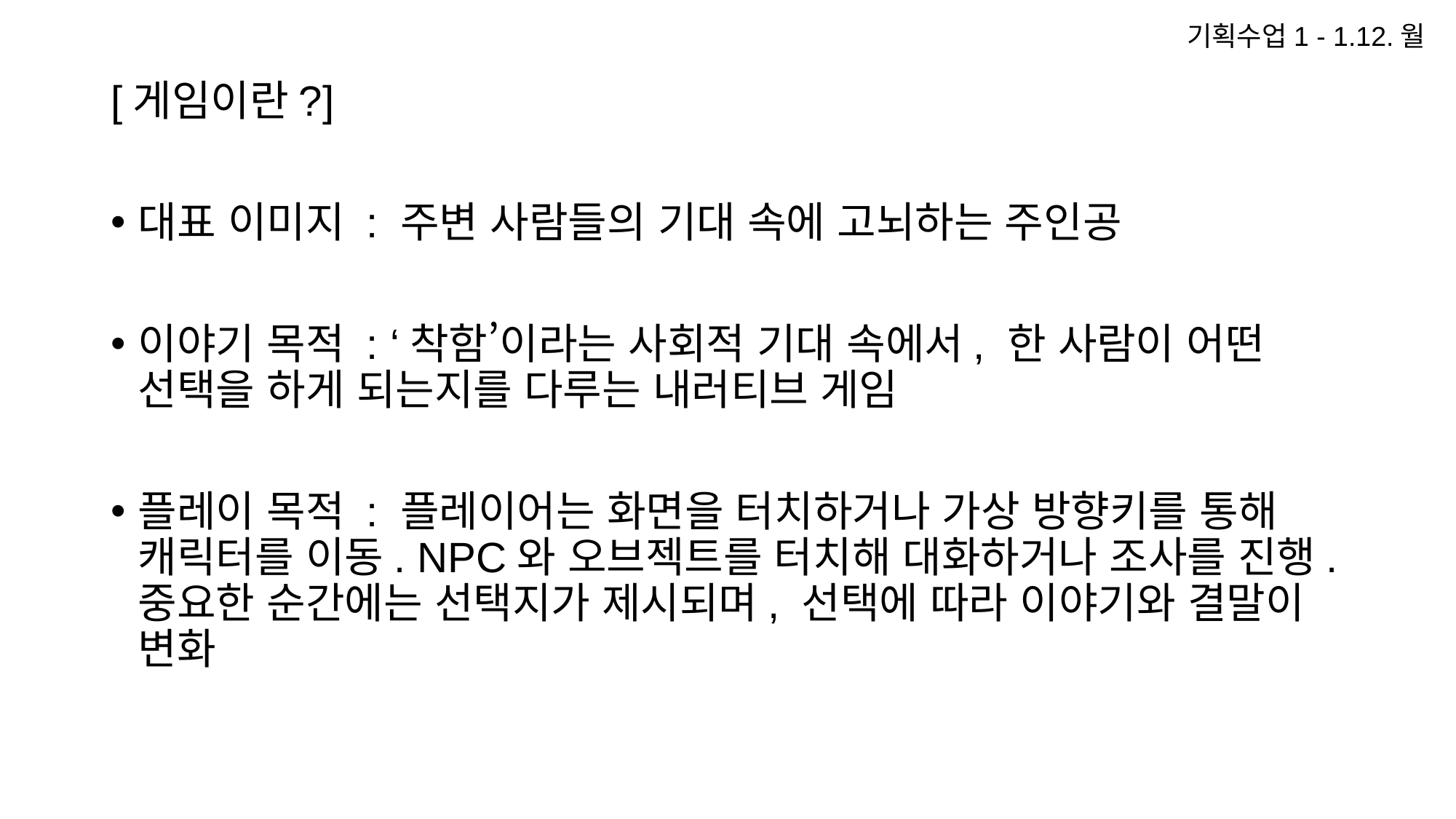

기획수업1 - 1.12.월
[게임이란?]

대표 이미지 : 주변 사람들의 기대 속에 고뇌하는 주인공

이야기 목적 : ‘착함’이라는 사회적 기대 속에서, 한 사람이 어떤 선택을 하게 되는지를 다루는 내러티브 게임

플레이 목적 : 플레이어는 화면을 터치하거나 가상 방향키를 통해 캐릭터를 이동. NPC와 오브젝트를 터치해 대화하거나 조사를 진행. 중요한 순간에는 선택지가 제시되며, 선택에 따라 이야기와 결말이 변화